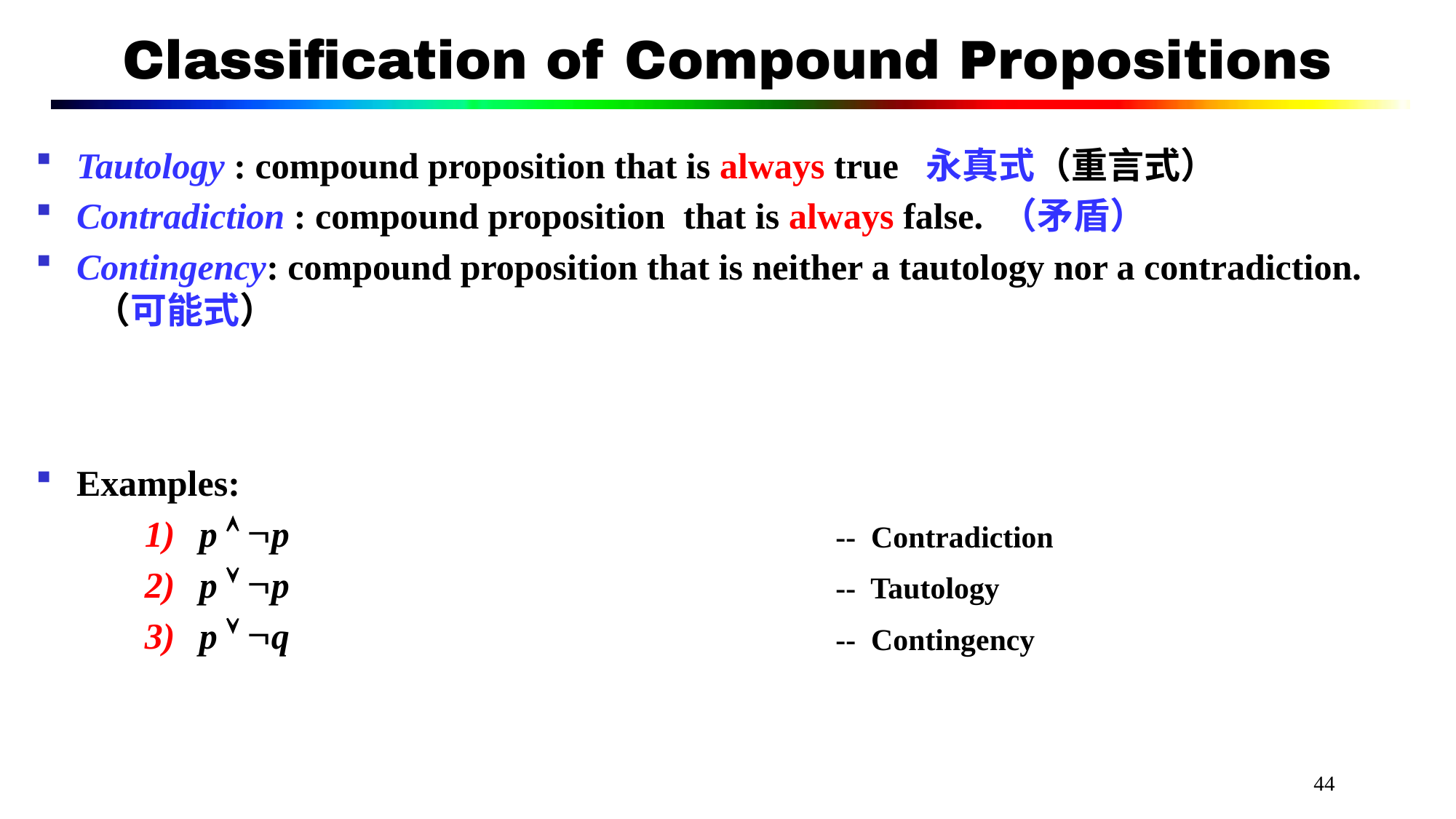

44
# Classification of Compound Propositions
Tautology : compound proposition that is always true  永真式（重言式）
Contradiction : compound proposition  that is always false. （矛盾）
Contingency: compound proposition that is neither a tautology nor a contradiction.  （可能式）

Examples:
p ∧ ¬p
p ∨ ¬p
p ∨ ¬q

--  Contradiction
--  Tautology
--  Contingency